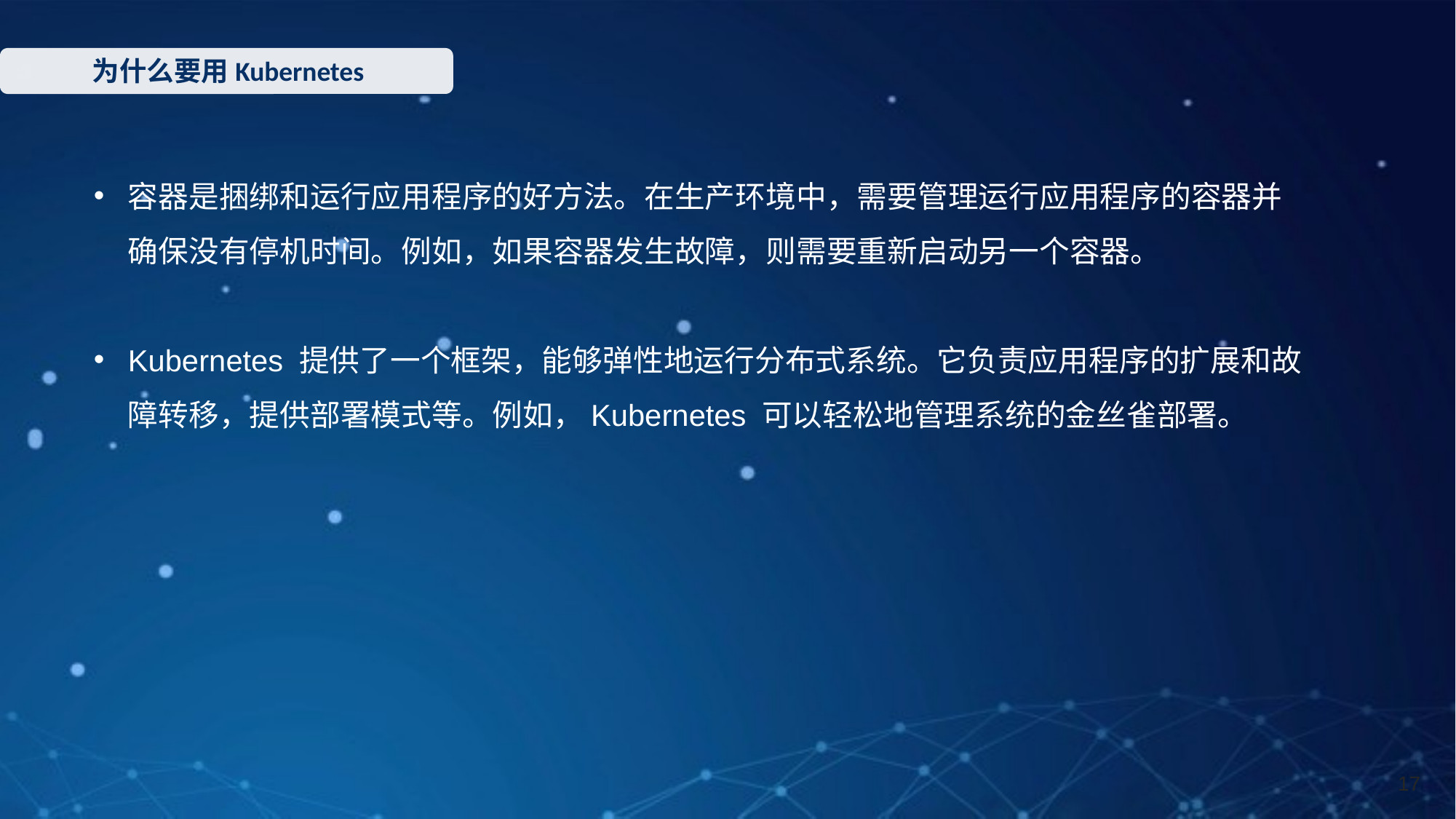

为什么要用Kubernetes

容器是捆绑和运行应用程序的好方法。在生产环境中，需要管理运行应用程序的容器并确保没有停机时间。例如，如果容器发生故障，则需要重新启动另一个容器。

Kubernetes 提供了一个框架，能够弹性地运行分布式系统。它负责应用程序的扩展和故障转移，提供部署模式等。例如，Kubernetes 可以轻松地管理系统的金丝雀部署。